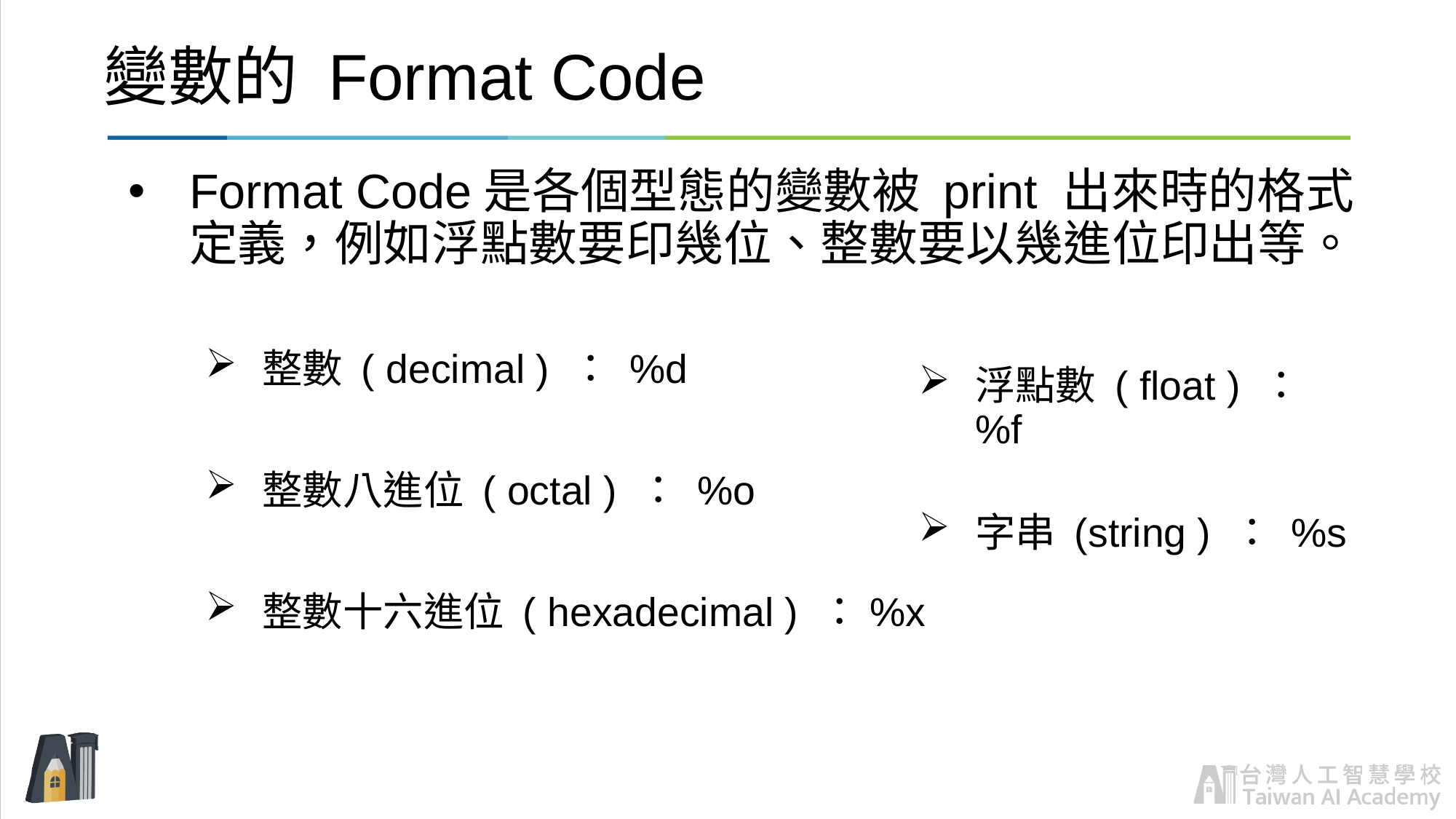

# 變數的 Format Code
Format Code是各個型態的變數被 print 出來時的格式定義，例如浮點數要印幾位、整數要以幾進位印出等。

整數 ( decimal ) ： %d

整數八進位 ( octal ) ： %o

整數十六進位 ( hexadecimal ) ：%x
浮點數 ( float ) ： %f

字串 (string ) ： %s